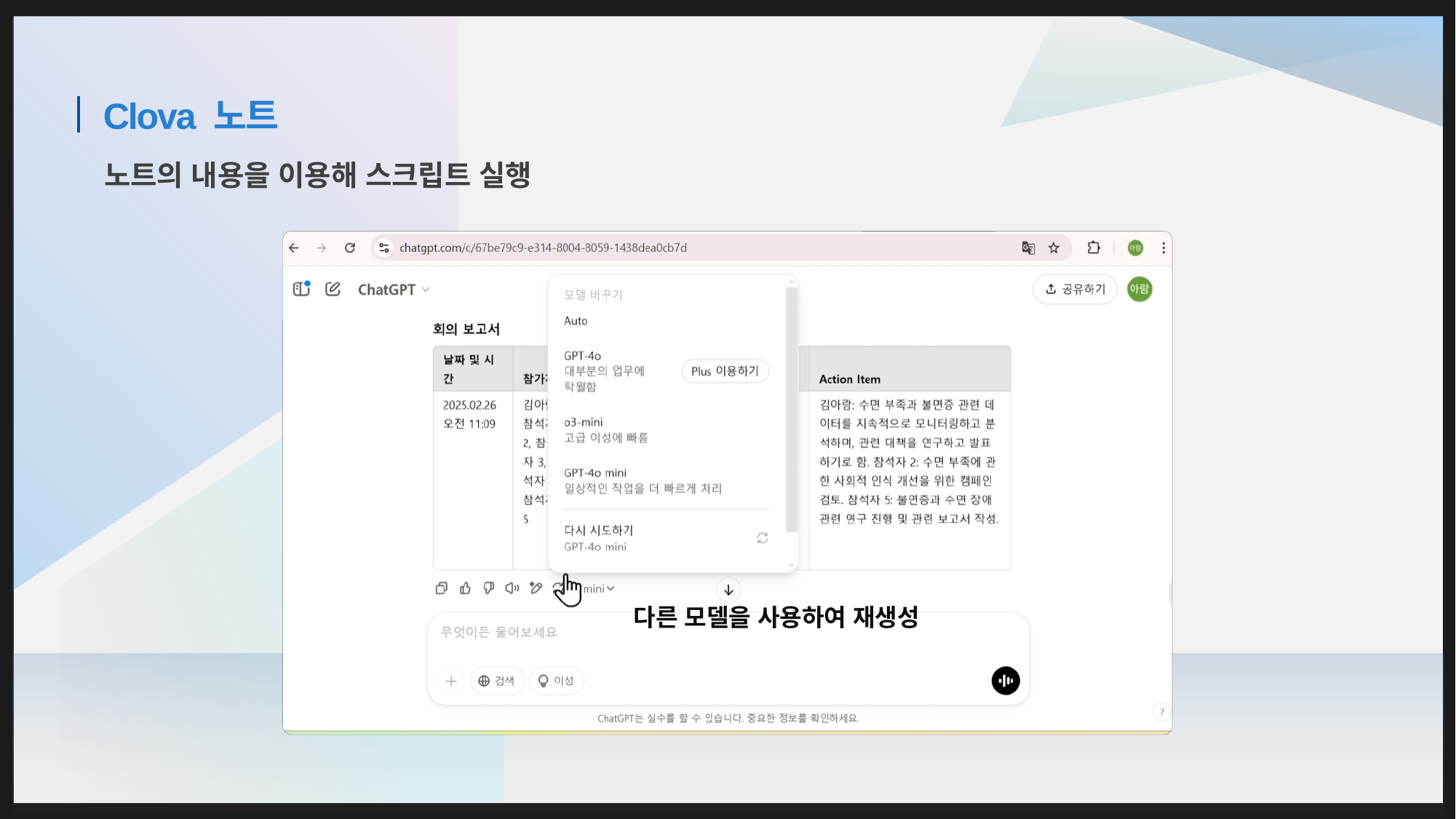

# Clova 노트
노트의 내용을 이용해 스크립트 실행

다른 모델을 사용하여 재생성